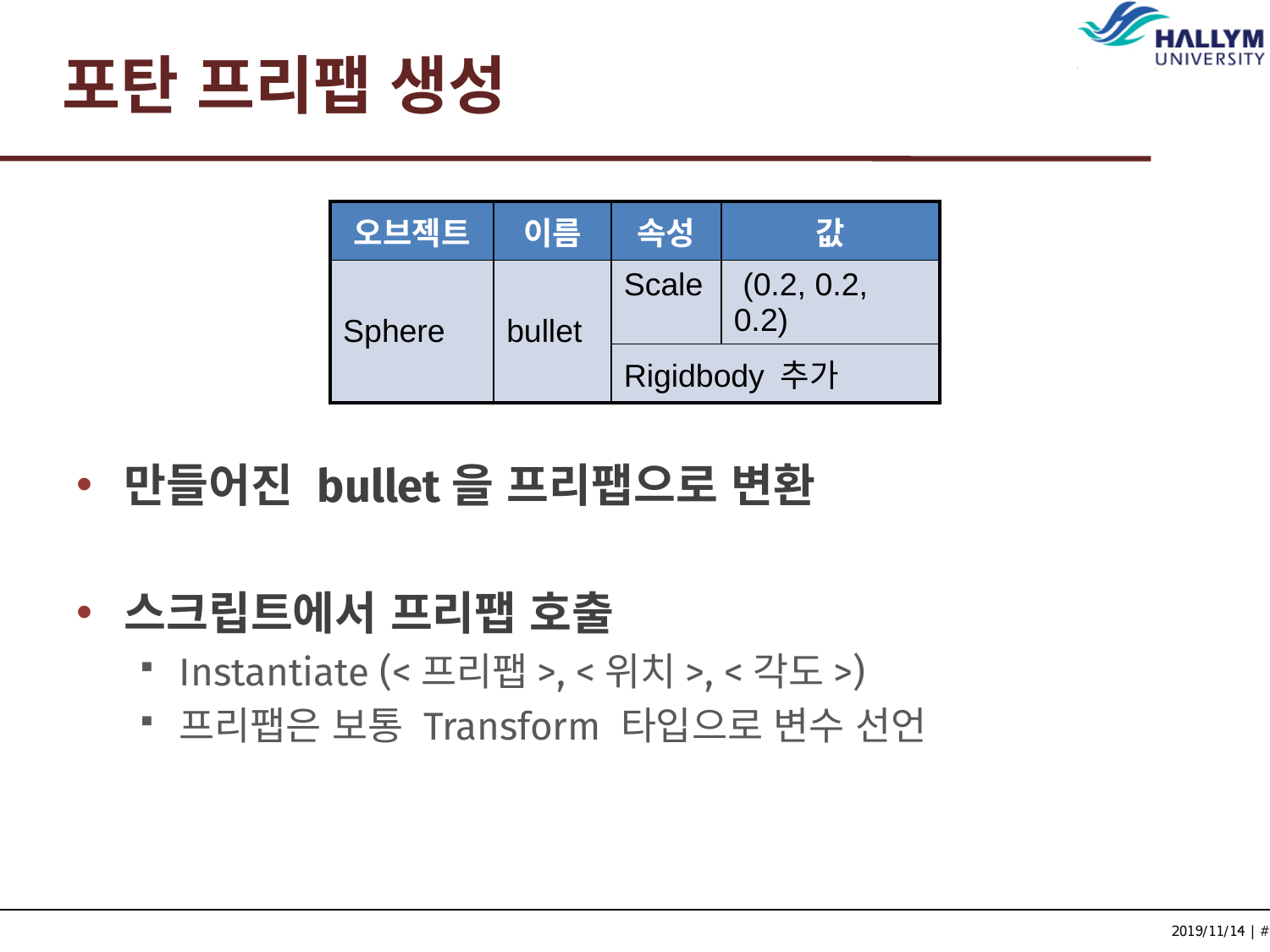

# 포탄 프리팹 생성

만들어진 bullet을 프리팹으로 변환

스크립트에서 프리팹 호출
Instantiate (<프리팹>, <위치>, <각도>)
프리팹은 보통 Transform 타입으로 변수 선언
| 오브젝트 | 이름 | 속성 | 값 |
| --- | --- | --- | --- |
| Sphere | bullet | Scale | (0.2, 0.2, 0.2) |
|  |  | Rigidbody 추가 |  |